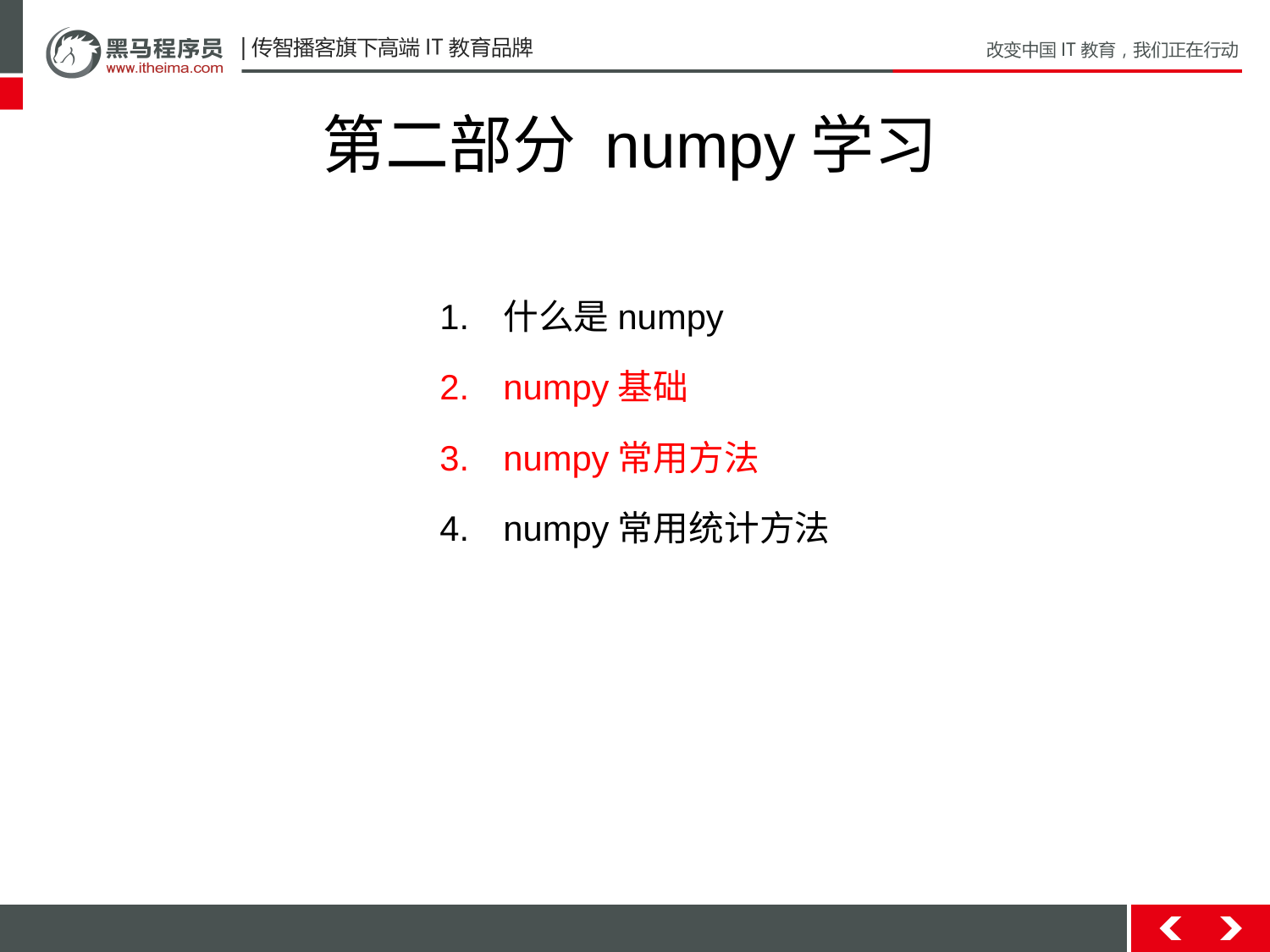

# 第二部分 numpy学习
什么是numpy
numpy基础
numpy常用方法
numpy常用统计方法